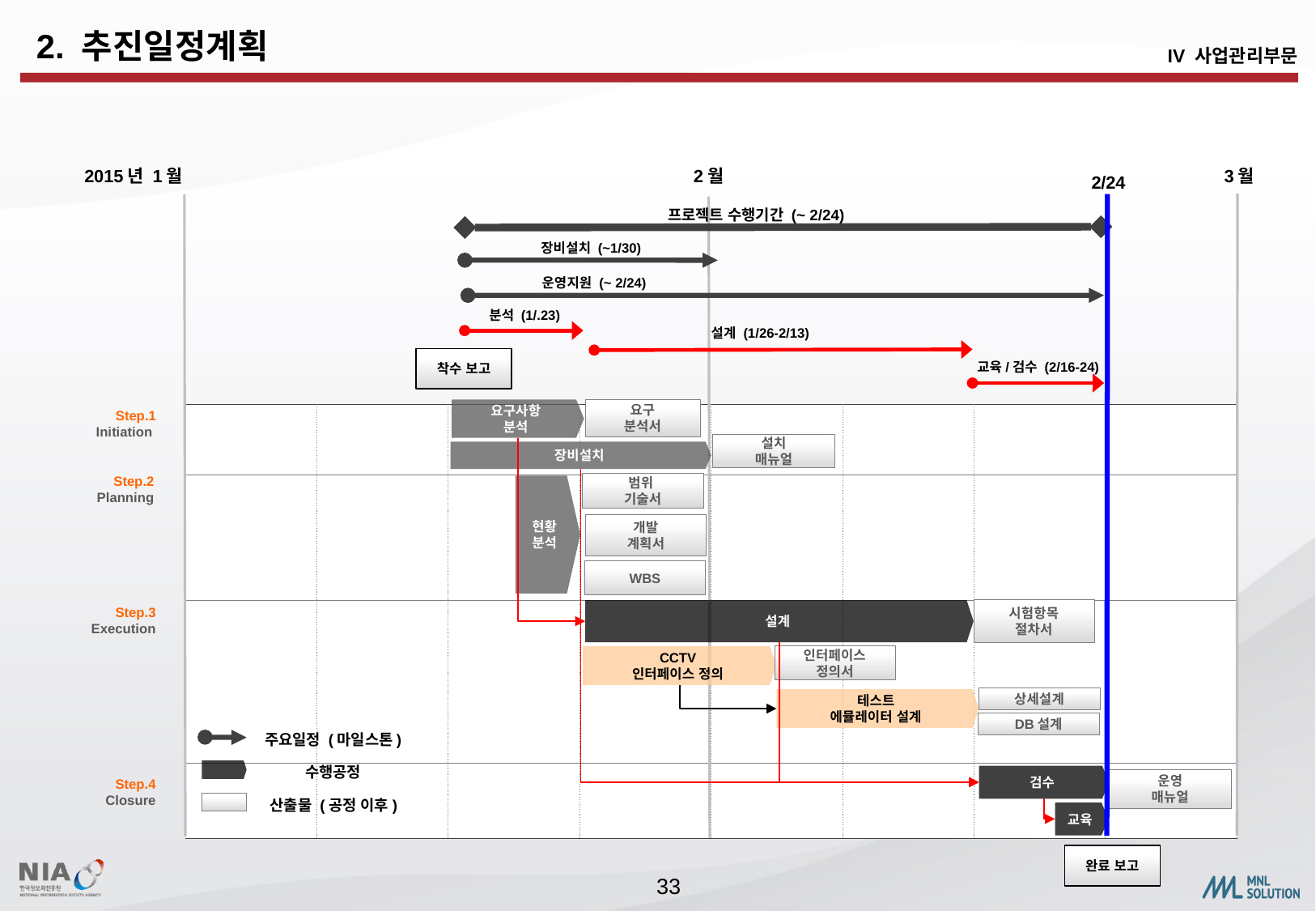

2. 추진일정계획
IV 사업관리부문
2015년 1월
2월
3월

2/24

프로젝트 수행기간 (~ 2/24)

장비설치 (~1/30)

운영지원 (~ 2/24)

분석 (1/.23)
설계 (1/26-2/13)

착수 보고

교육/검수 (2/16-24)

요구사항
분석
요구
분석서
설치
매뉴얼
장비설치
범위
기술서
현황
분석
개발
계획서
WBS
시험항목
절차서
설계
인터페이스
정의서
CCTV
인터페이스 정의
상세설계
테스트
에뮬레이터 설계
DB설계
검수
운영
매뉴얼
교육
완료 보고
|  |  |  |  |  |  |  |  |
| --- | --- | --- | --- | --- | --- | --- | --- |
|  |  |  |  |  |  |  |  |
|  |  |  |  |  |  |  |  |
|  |  |  |  |  |  |  |  |
Step.1
Initiation
Step.2
Planning
Step.3
Execution
Step.4
Closure
주요일정 (마일스톤)

수행공정

산출물 (공정 이후)